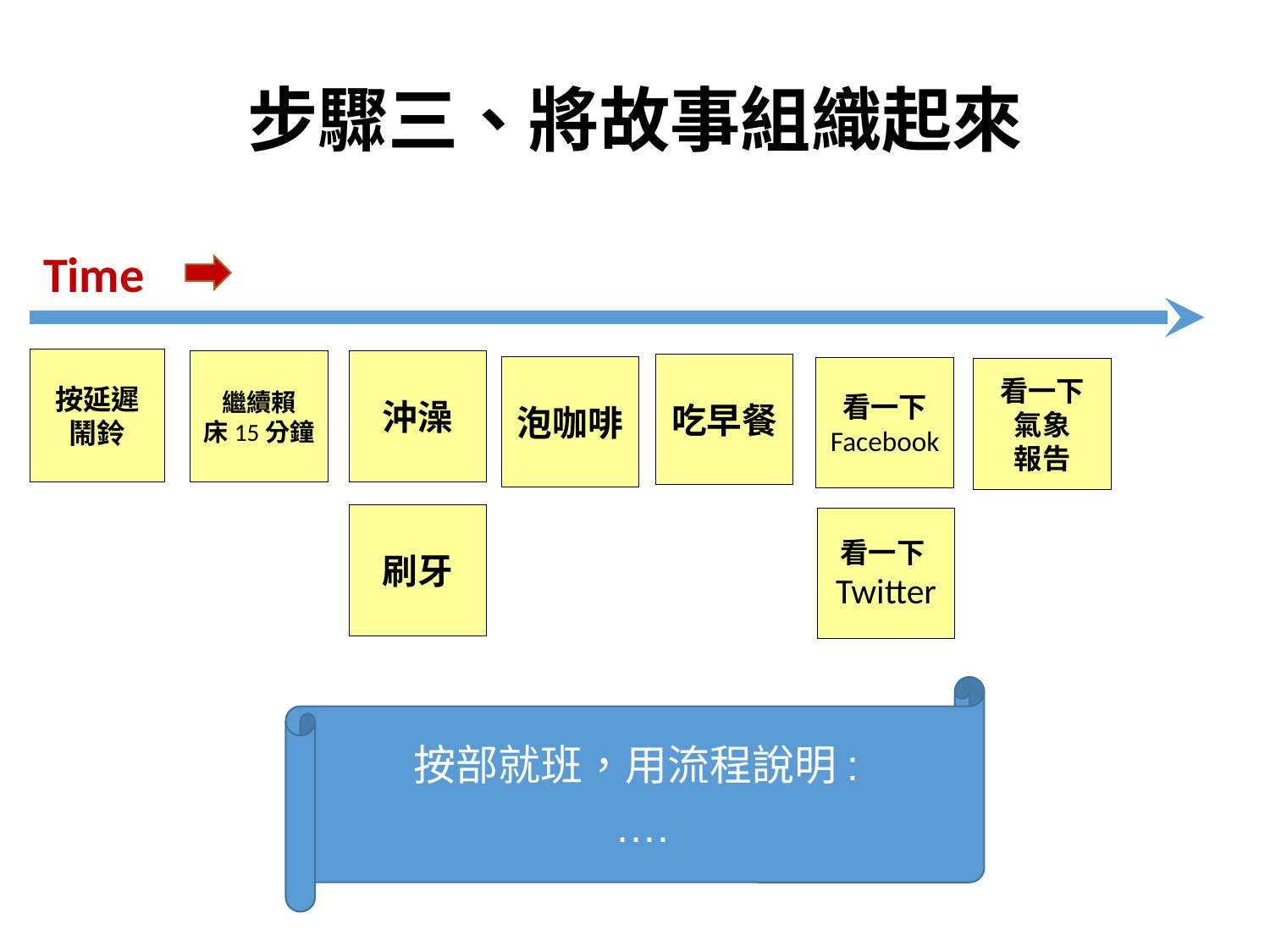

步驟三、將故事組織起來
Time

按延遲鬧鈴
繼續賴
床15分鐘
沖澡
吃早餐
泡咖啡
看一下 Facebook
看一下氣象
報告
刷牙
看一下Twitter
按部就班，用流程說明:
….